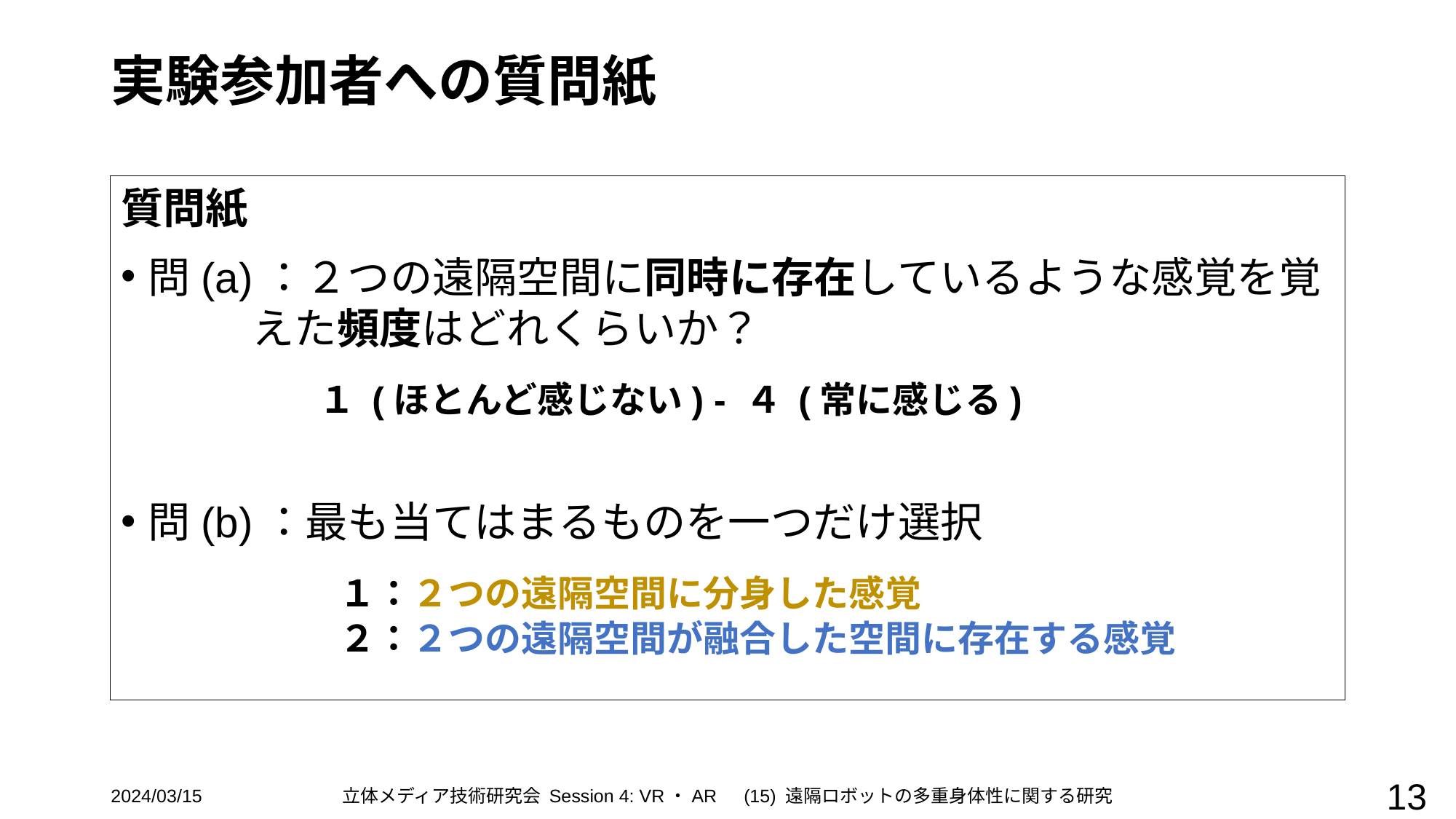

# 実験参加者への質問紙
質問紙
問(a)：２つの遠隔空間に同時に存在しているような感覚を覚
           えた頻度はどれくらいか？
　　　　   １ (ほとんど感じない) - ４ (常に感じる)

問(b)：最も当てはまるものを一つだけ選択
　　　　	１：２つの遠隔空間に分身した感覚
		２：２つの遠隔空間が融合した空間に存在する感覚
2024/03/15
立体メディア技術研究会 Session 4: VR・AR　(15) 遠隔ロボットの多重身体性に関する研究
13